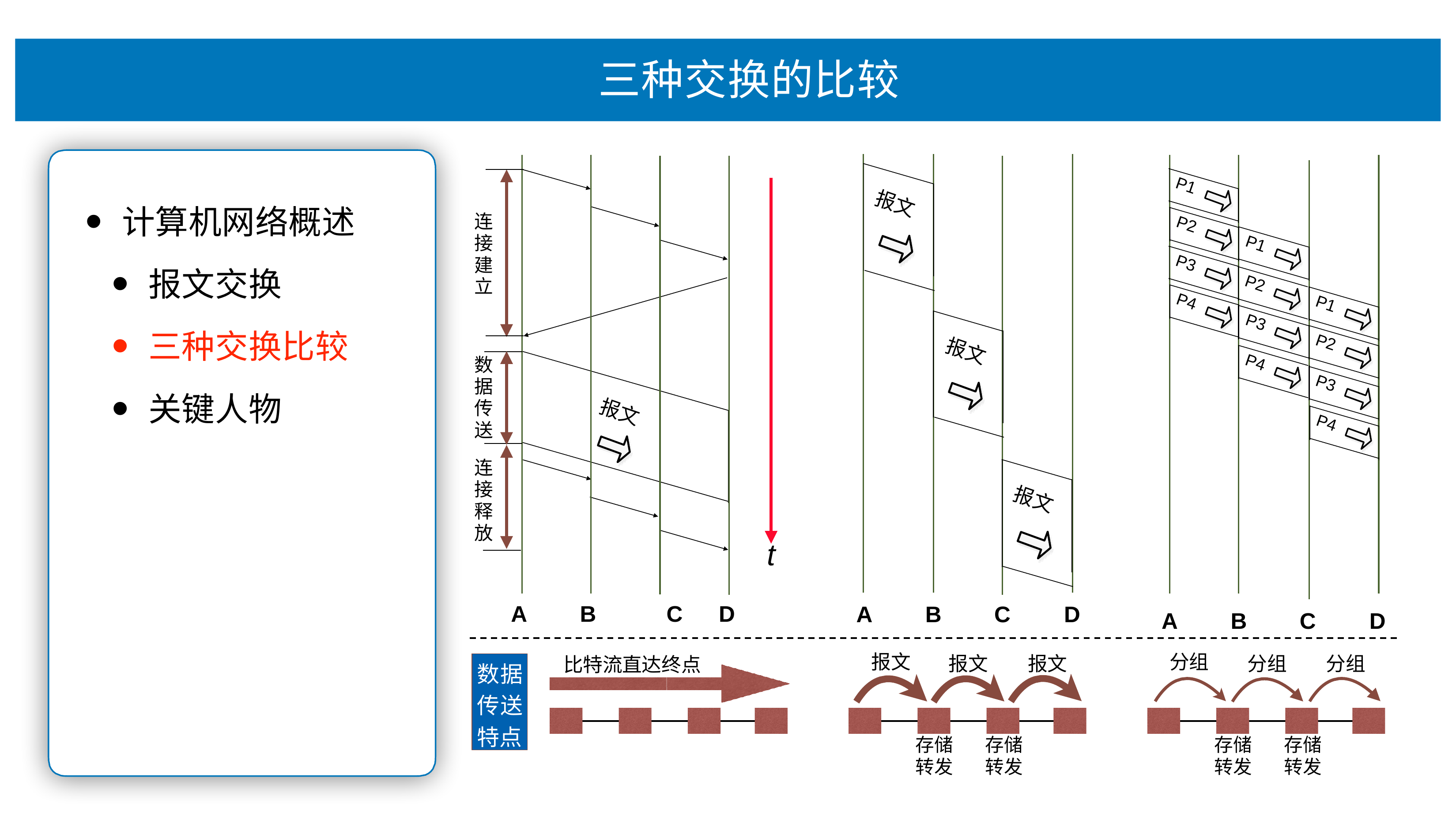

# 三种交换的⽐较

P1

计算机⽹络概述
报⽂交换
三种交换⽐较
关键⼈物
报⽂

连 接 建
⽴
P2

P1

P3

P2

P4
P1

P3

P2

报⽂

数 据 传 送

P4

P3

报⽂

P4

连 接 释 放

报⽂

t

A
B	C

⽐特流直达终点
D
A
B
C
D
A
B
C
D

报⽂
分组
报⽂	报⽂
分组	分组
数据 传送 特点

存储	存储
转发	转发
存储	存储
转发	转发